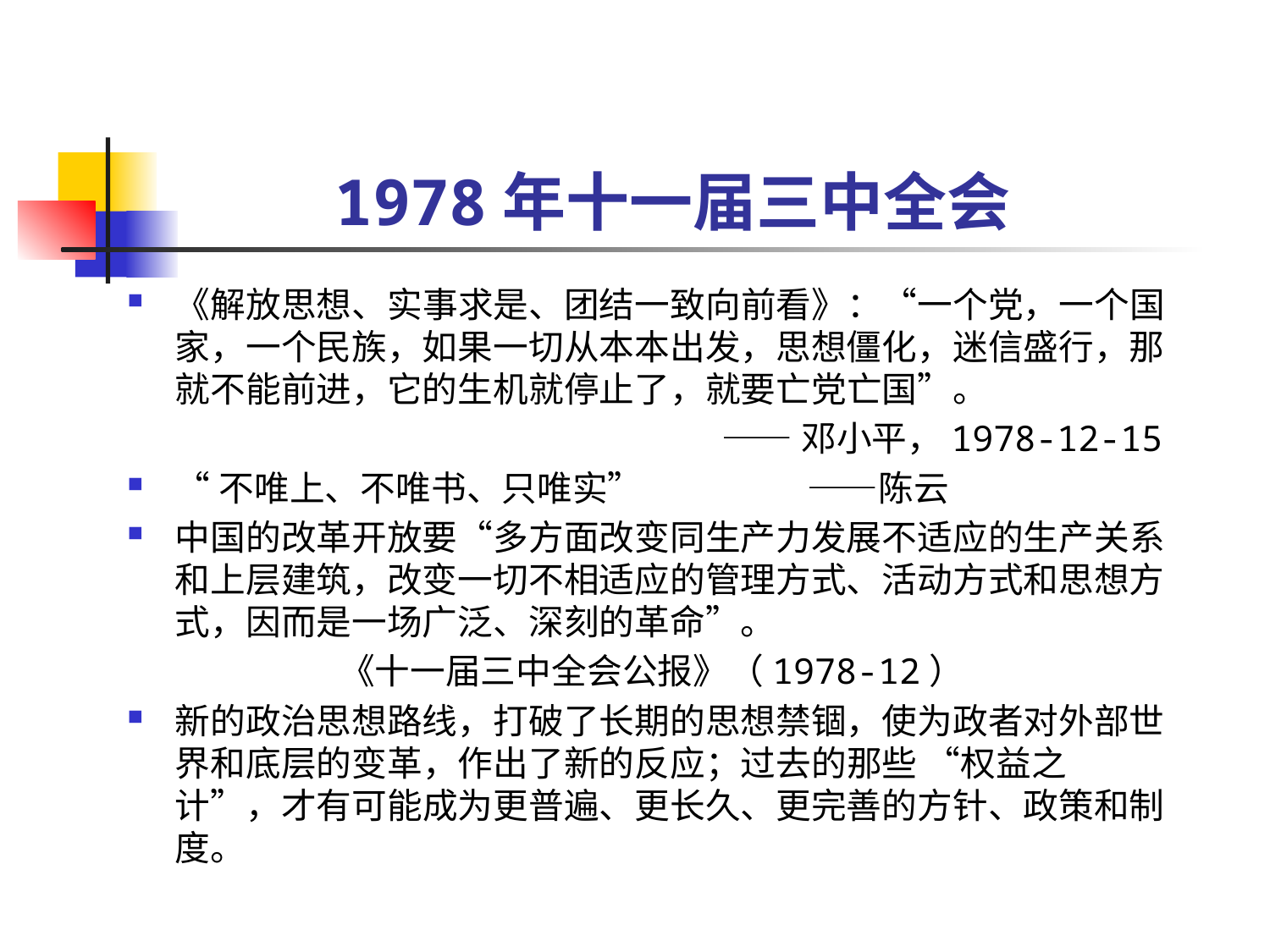

# 1978年十一届三中全会
《解放思想、实事求是、团结一致向前看》：“一个党，一个国家，一个民族，如果一切从本本出发，思想僵化，迷信盛行，那就不能前进，它的生机就停止了，就要亡党亡国”。
				       ——邓小平，1978-12-15
“不唯上、不唯书、只唯实”                     ——陈云
中国的改革开放要“多方面改变同生产力发展不适应的生产关系和上层建筑，改变一切不相适应的管理方式、活动方式和思想方式，因而是一场广泛、深刻的革命”。
                          《十一届三中全会公报》（1978-12）
新的政治思想路线，打破了长期的思想禁锢，使为政者对外部世界和底层的变革，作出了新的反应；过去的那些 “权益之计”，才有可能成为更普遍、更长久、更完善的方针、政策和制度。